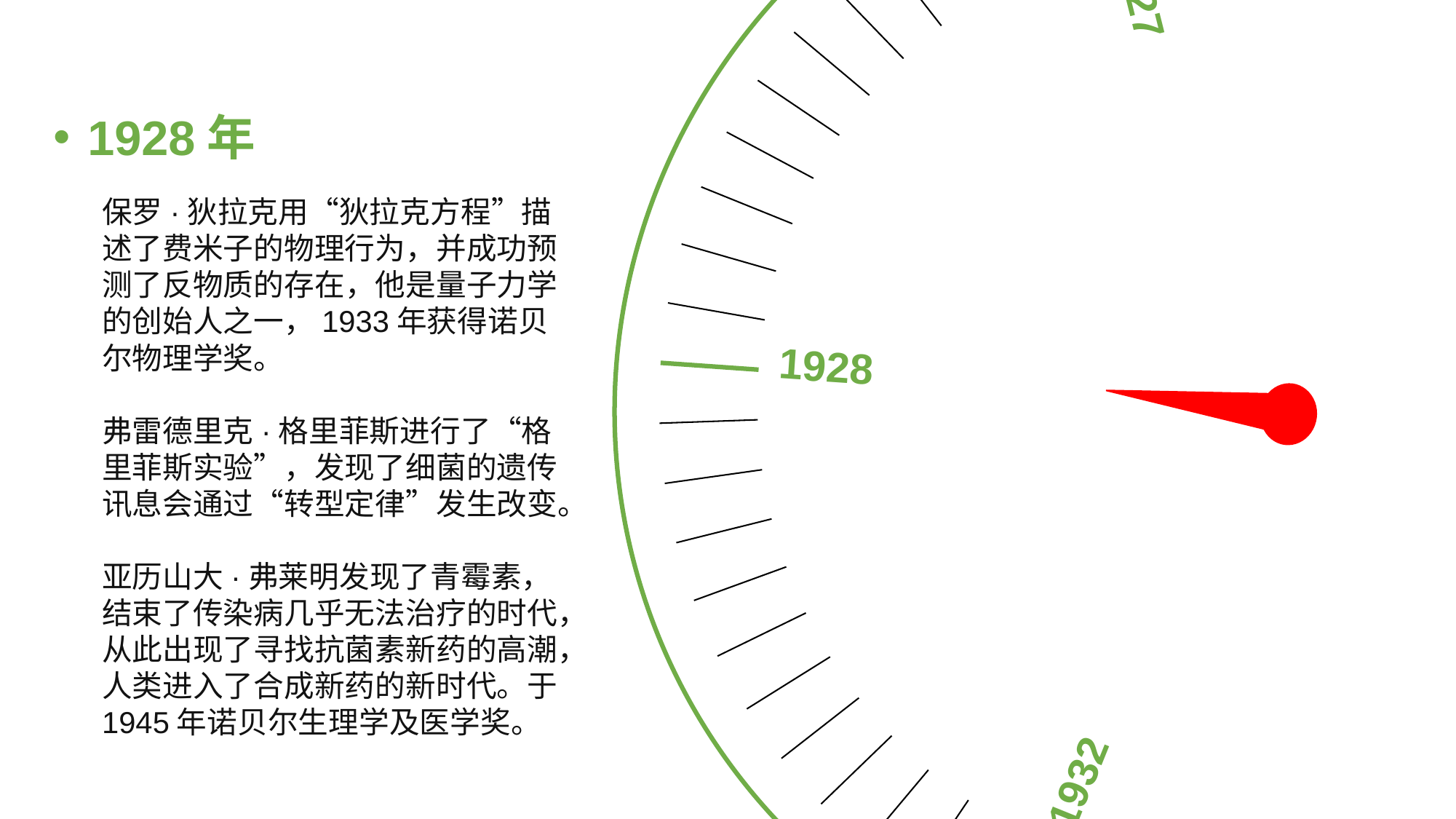

1928
1927
1932
1934
1933
1928年
保罗·狄拉克用“狄拉克方程”描述了费米子的物理行为，并成功预测了反物质的存在，他是量子力学的创始人之一，1933年获得诺贝尔物理学奖。

弗雷德里克·格里菲斯进行了“格里菲斯实验”，发现了细菌的遗传讯息会通过“转型定律”发生改变。

亚历山大·弗莱明发现了青霉素，结束了传染病几乎无法治疗的时代，从此出现了寻找抗菌素新药的高潮，人类进入了合成新药的新时代。于1945年诺贝尔生理学及医学奖。